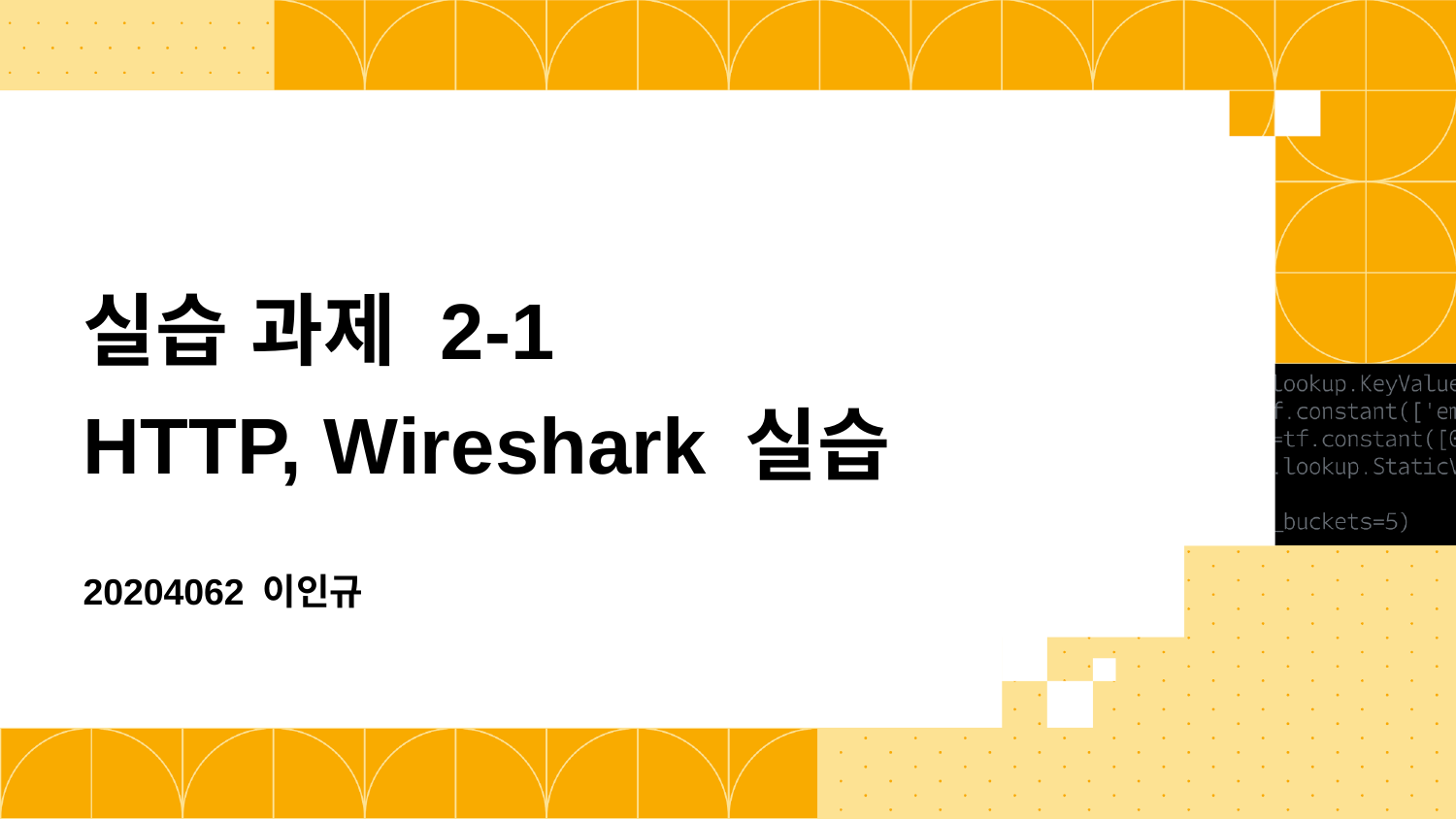

# 실습 과제 2-1 HTTP, Wireshark 실습
20204062 이인규